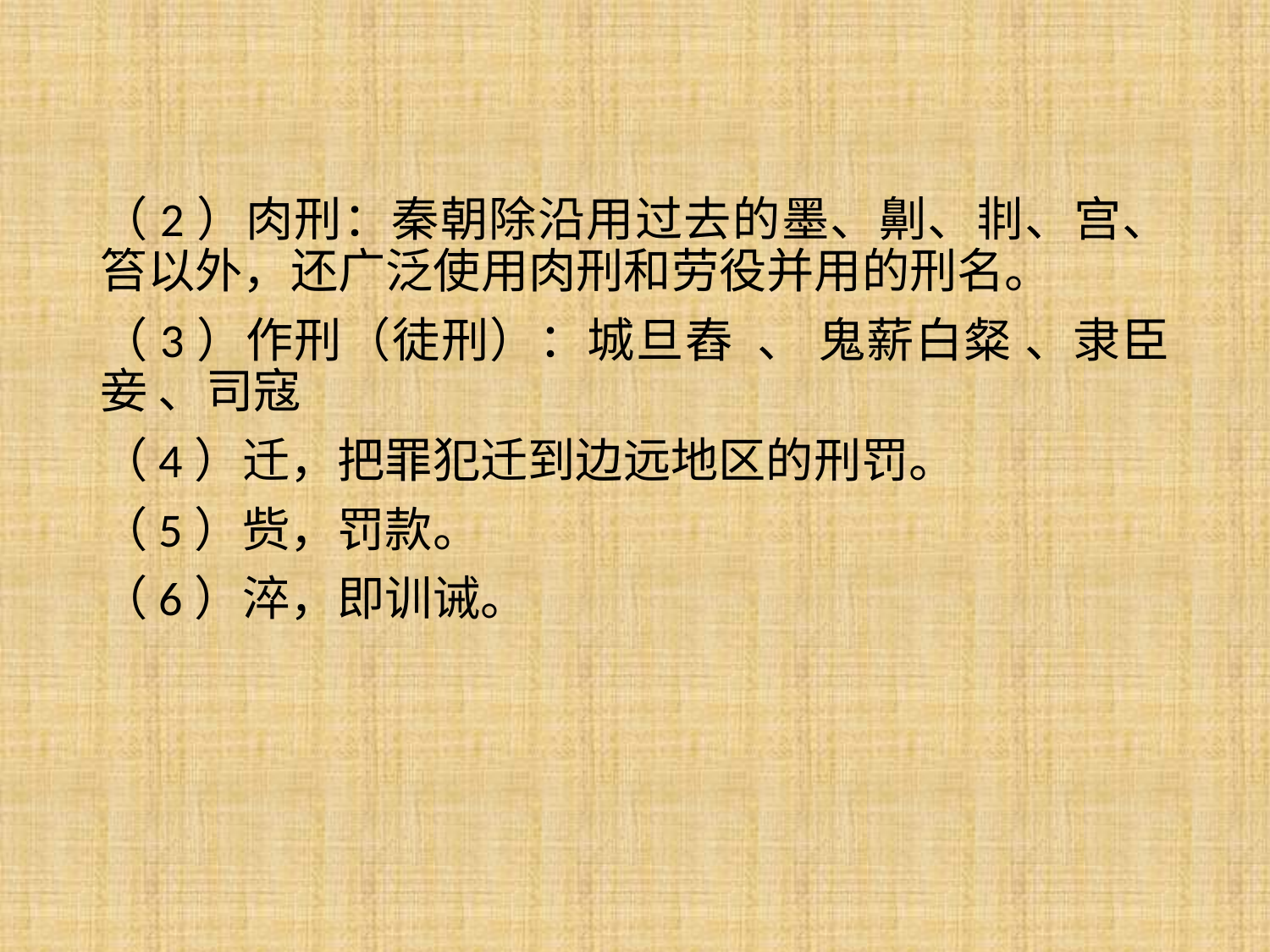

（2）肉刑：秦朝除沿用过去的墨、劓、剕、宫、笞以外，还广泛使用肉刑和劳役并用的刑名。
（3）作刑（徒刑）：城旦舂  、 鬼薪白粲 、隶臣妾 、司寇
（4）迁，把罪犯迁到边远地区的刑罚。
（5）赀，罚款。
（6）淬，即训诫。